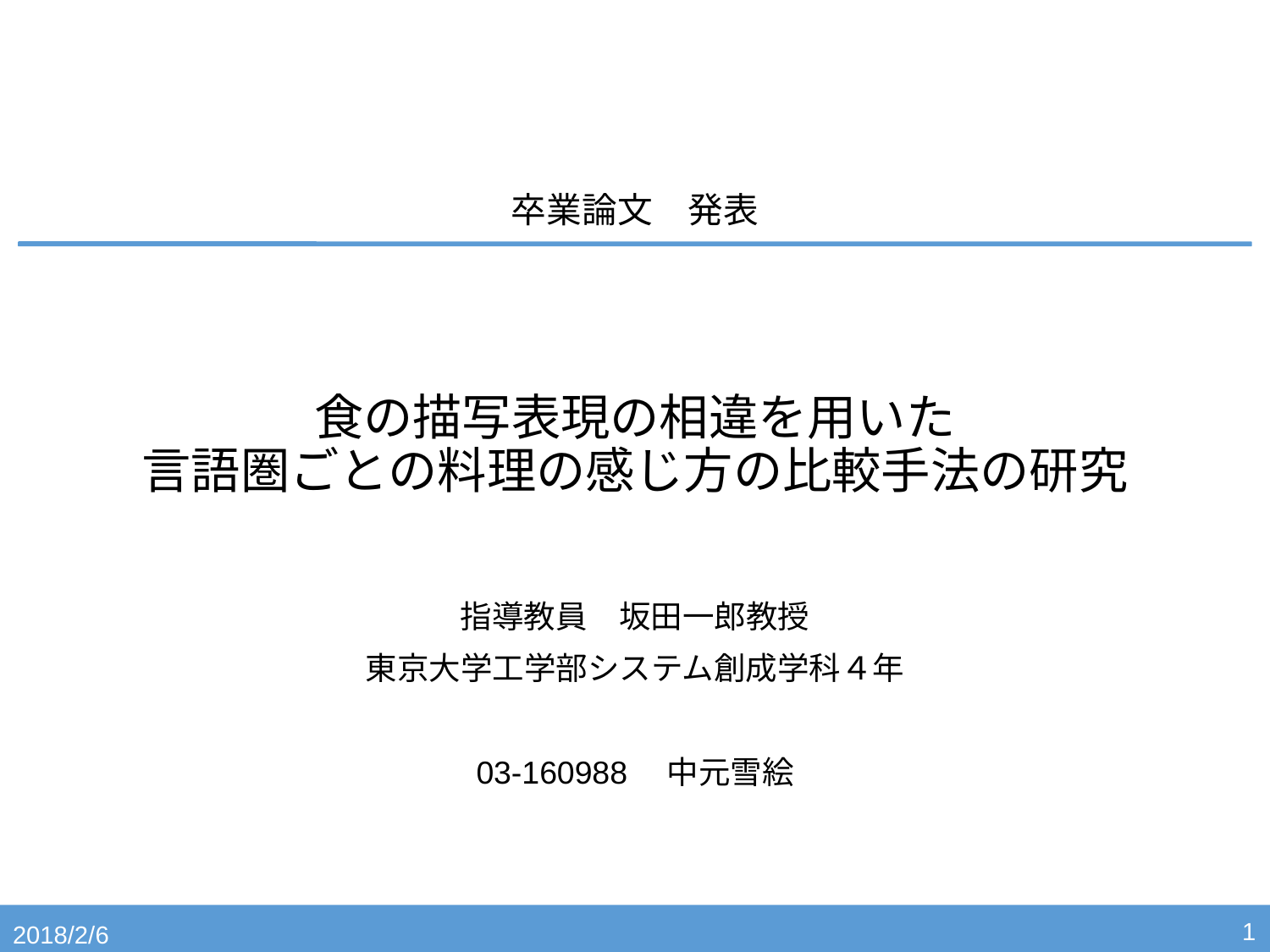

卒業論文　発表
# 食の描写表現の相違を用いた 言語圏ごとの料理の感じ方の比較手法の研究
指導教員　坂田一郎教授
東京大学工学部システム創成学科４年

03-160988　中元雪絵
2018/2/6
1